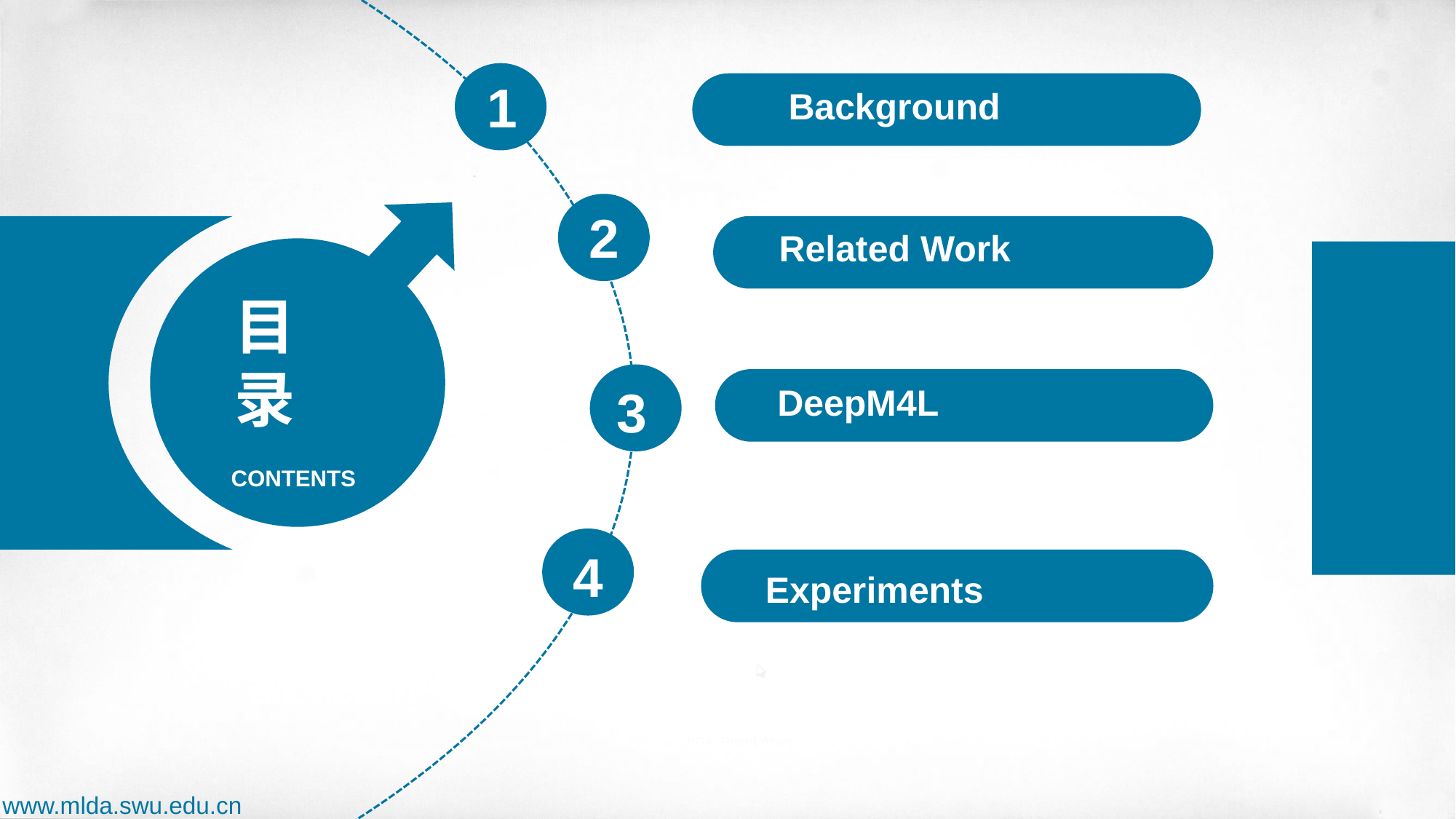

1

Background

目
录
CONTENTS

2

     Related Work

3

DeepM4L

4
    Experiments